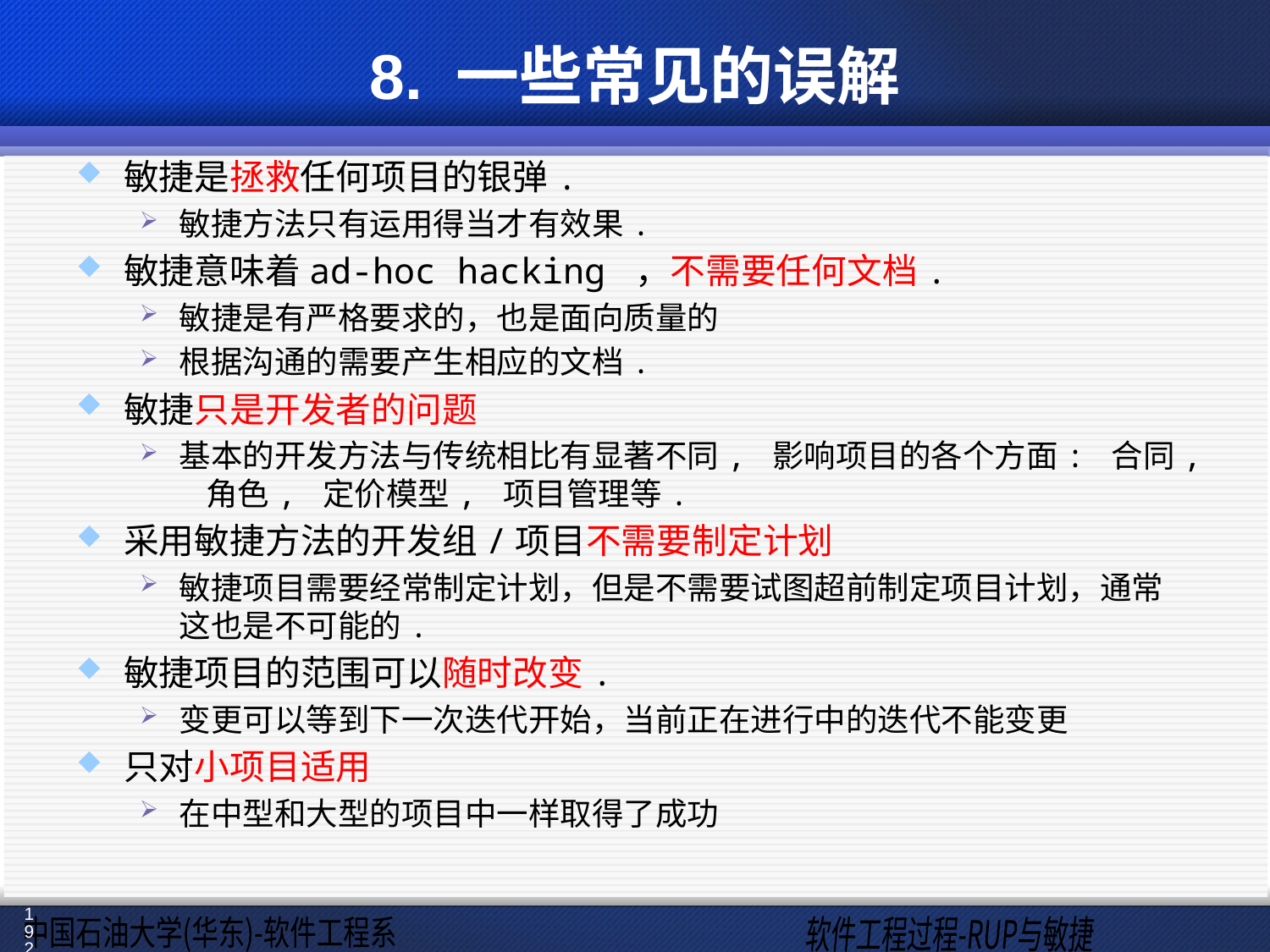

# 8. 一些常见的误解
敏捷是拯救任何项目的银弹.
敏捷方法只有运用得当才有效果.
敏捷意味着ad-hoc hacking ，不需要任何文档.
敏捷是有严格要求的，也是面向质量的
根据沟通的需要产生相应的文档.
敏捷只是开发者的问题
基本的开发方法与传统相比有显著不同, 影响项目的各个方面: 合同, 角色, 定价模型, 项目管理等.
采用敏捷方法的开发组/项目不需要制定计划
敏捷项目需要经常制定计划，但是不需要试图超前制定项目计划，通常这也是不可能的.
敏捷项目的范围可以随时改变.
变更可以等到下一次迭代开始，当前正在进行中的迭代不能变更
只对小项目适用
在中型和大型的项目中一样取得了成功
192